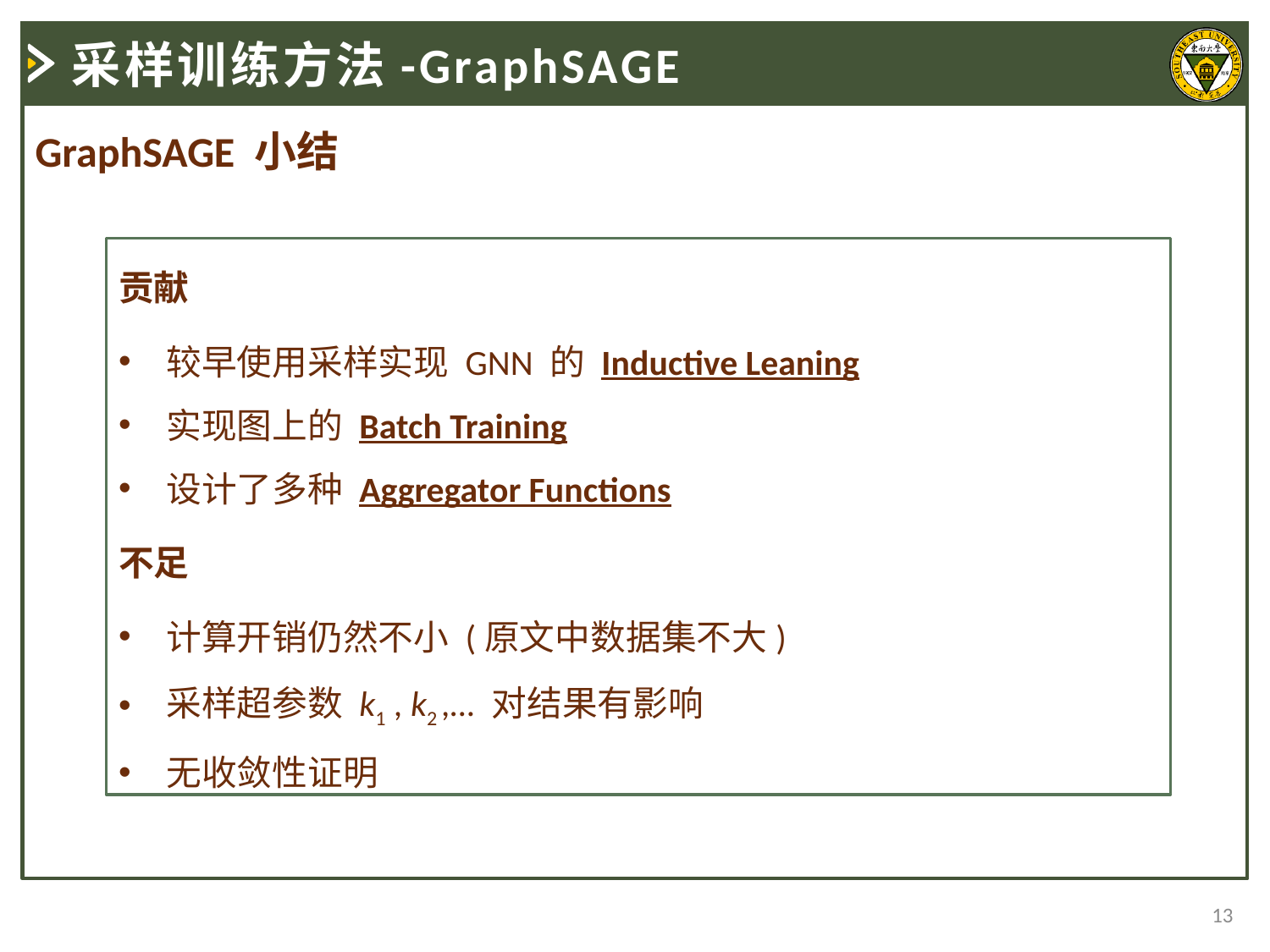

采样训练方法-GraphSAGE
GraphSAGE 小结
贡献
较早使用采样实现 GNN 的 Inductive Leaning
实现图上的 Batch Training
设计了多种 Aggregator Functions
不足
计算开销仍然不小 (原文中数据集不大)
采样超参数 k1 , k2 ,… 对结果有影响
无收敛性证明
13